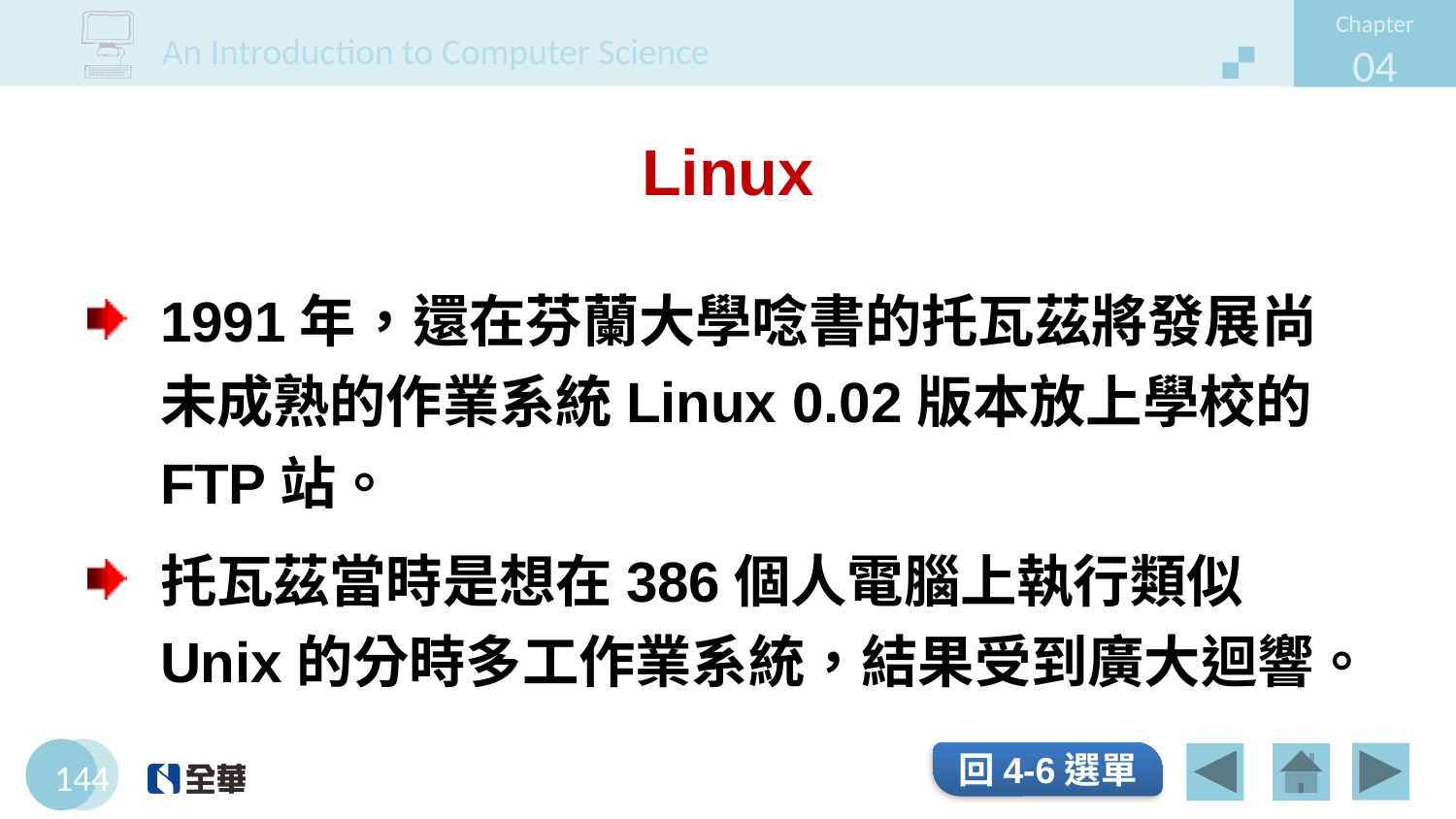

# Linux
1991年，還在芬蘭大學唸書的托瓦茲將發展尚未成熟的作業系統Linux 0.02版本放上學校的FTP站。
托瓦茲當時是想在386個人電腦上執行類似Unix的分時多工作業系統，結果受到廣大迴響。
回4-6選單